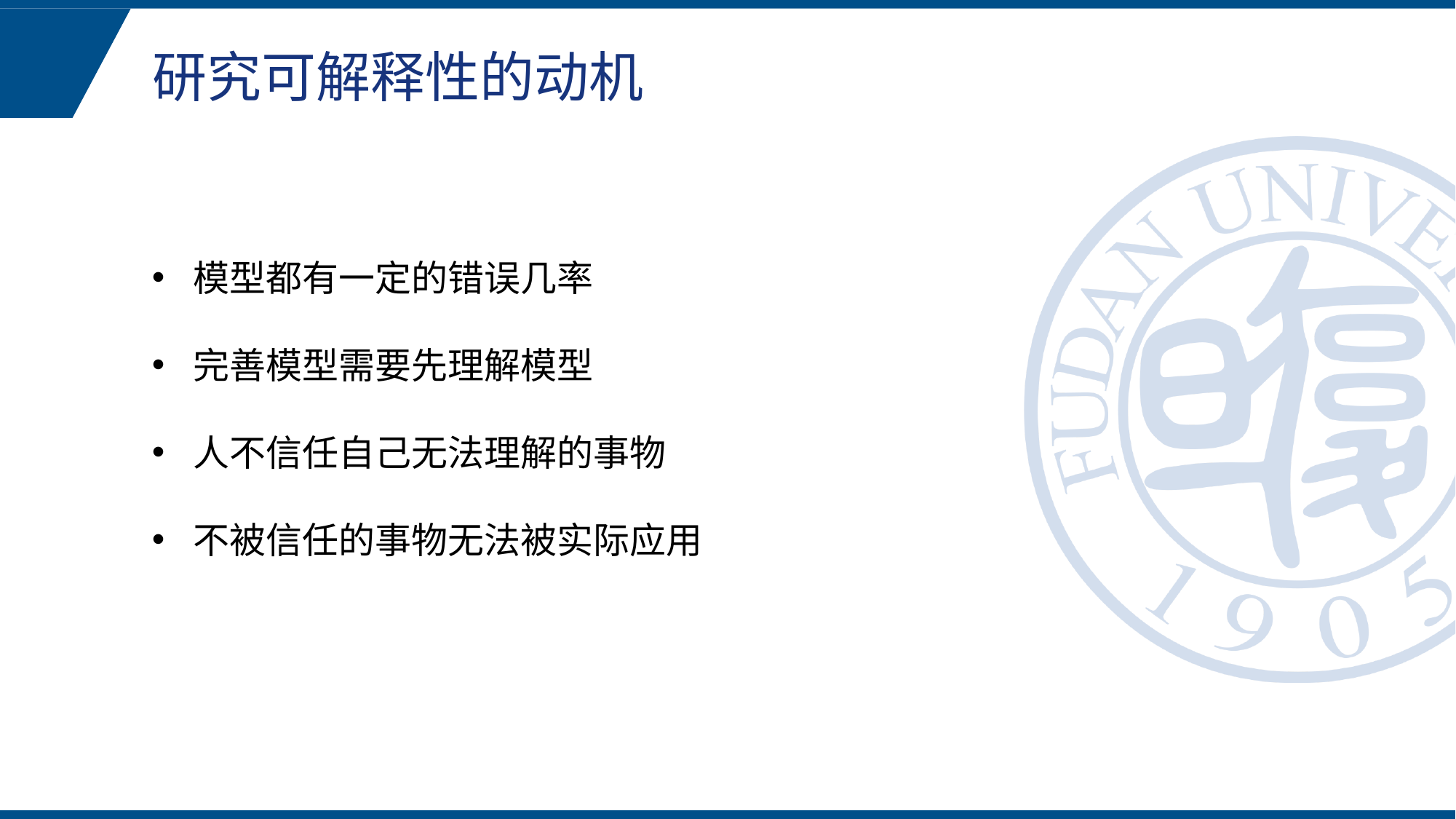

研究可解释性的动机
模型都有一定的错误几率

完善模型需要先理解模型

人不信任自己无法理解的事物

不被信任的事物无法被实际应用